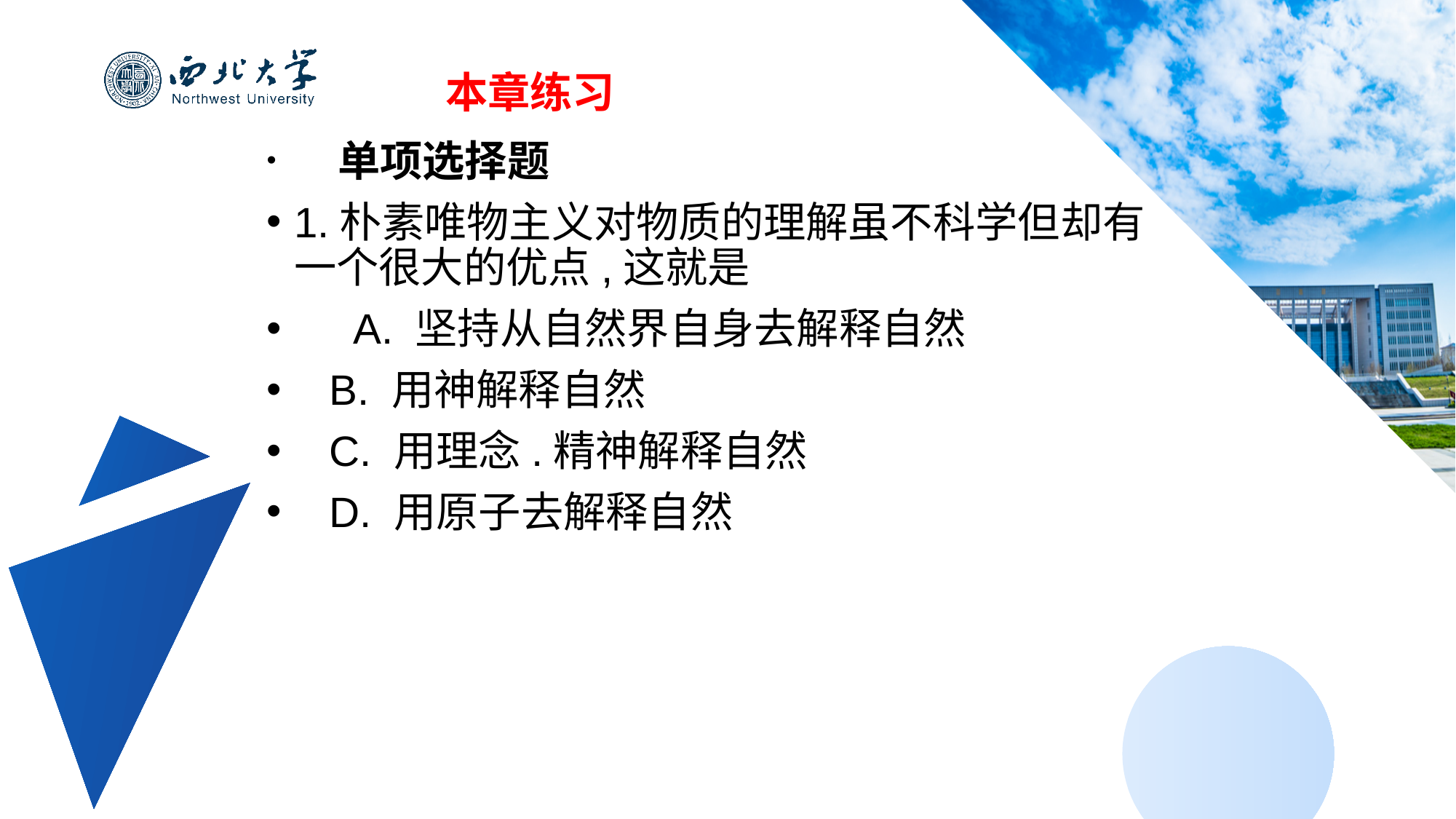

本章练习
      单项选择题
1.朴素唯物主义对物质的理解虽不科学但却有一个很大的优点,这就是
     A. 坚持从自然界自身去解释自然
   B. 用神解释自然
   C. 用理念.精神解释自然
   D. 用原子去解释自然